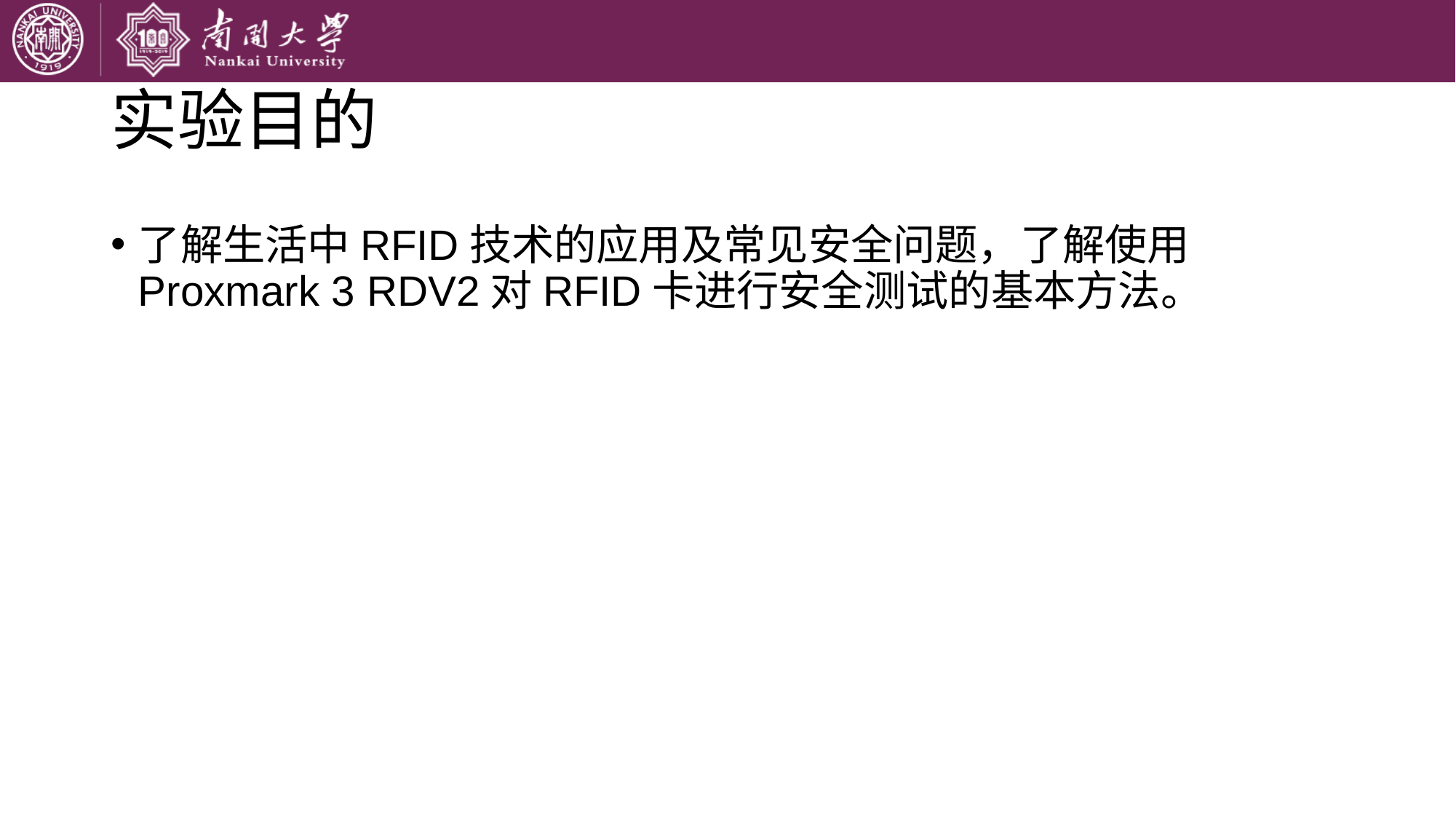

# 实验目的
了解生活中RFID技术的应用及常见安全问题，了解使用Proxmark 3 RDV2对RFID卡进行安全测试的基本方法。